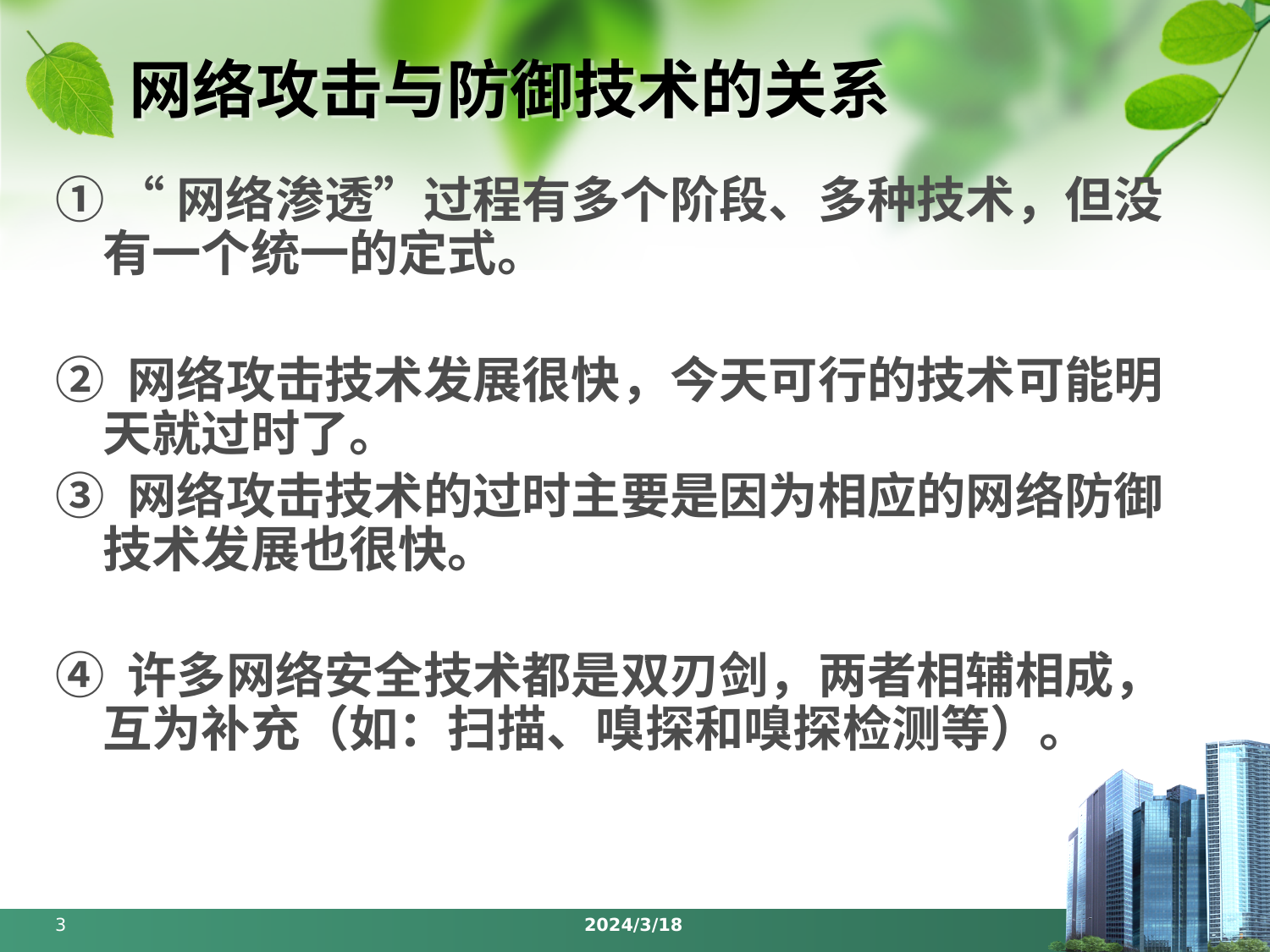

# 网络攻击与防御技术的关系
① “网络渗透”过程有多个阶段、多种技术，但没有一个统一的定式。

② 网络攻击技术发展很快，今天可行的技术可能明天就过时了。
③ 网络攻击技术的过时主要是因为相应的网络防御技术发展也很快。

④ 许多网络安全技术都是双刃剑，两者相辅相成，互为补充（如：扫描、嗅探和嗅探检测等）。
3
2024/3/18